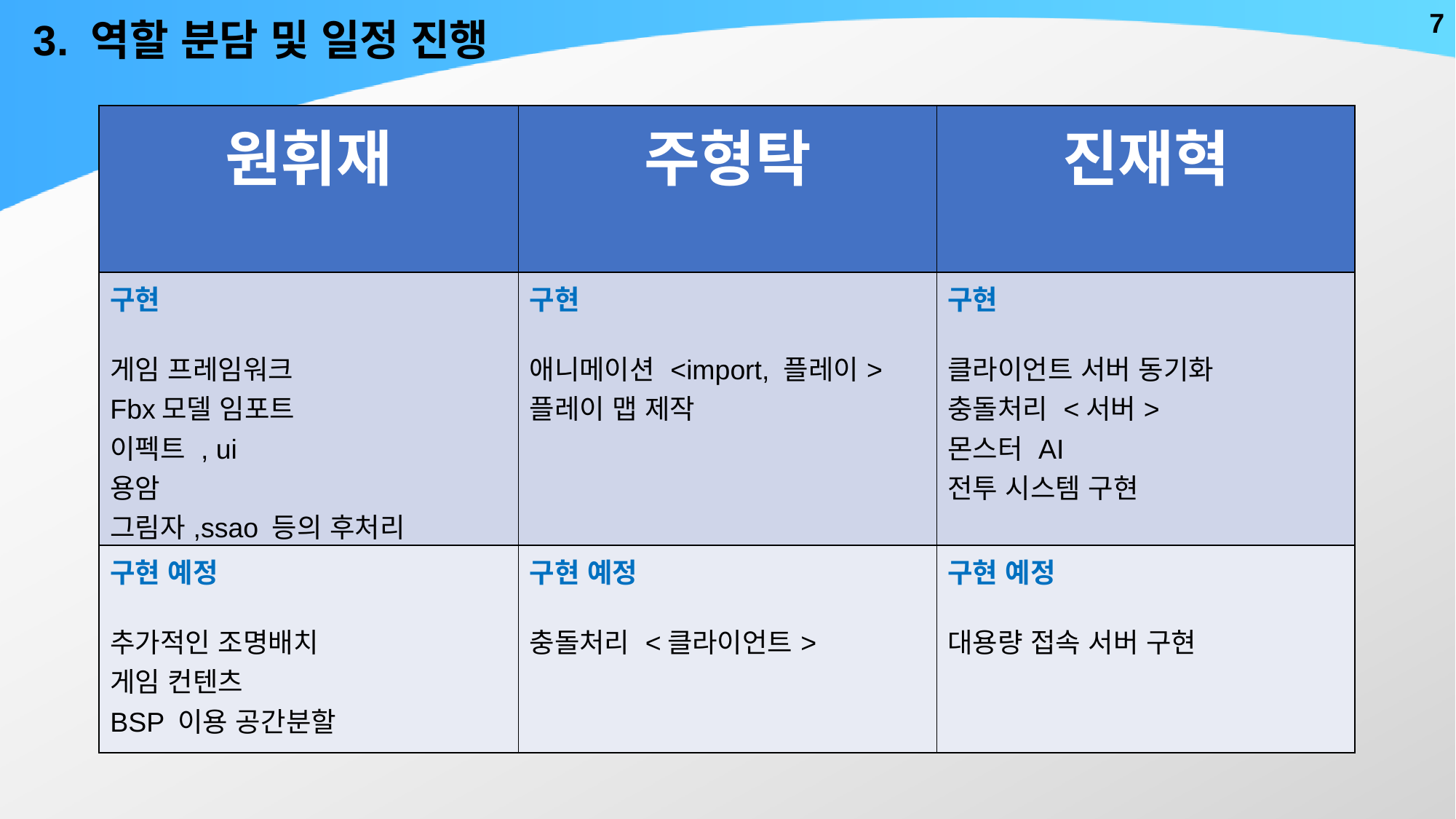

7
3. 역할 분담 및 일정 진행
| 원휘재 | 주형탁 | 진재혁 |
| --- | --- | --- |
| 구현 게임 프레임워크 Fbx모델 임포트 이펙트 , ui 용암 그림자,ssao 등의 후처리 사운드 | 구현 애니메이션 <import, 플레이> 플레이 맵 제작 | 구현 클라이언트 서버 동기화 충돌처리 <서버> 몬스터 AI 전투 시스템 구현 |
| 구현 예정 추가적인 조명배치 게임 컨텐츠 BSP 이용 공간분할 | 구현 예정 충돌처리 <클라이언트> | 구현 예정 대용량 접속 서버 구현 |